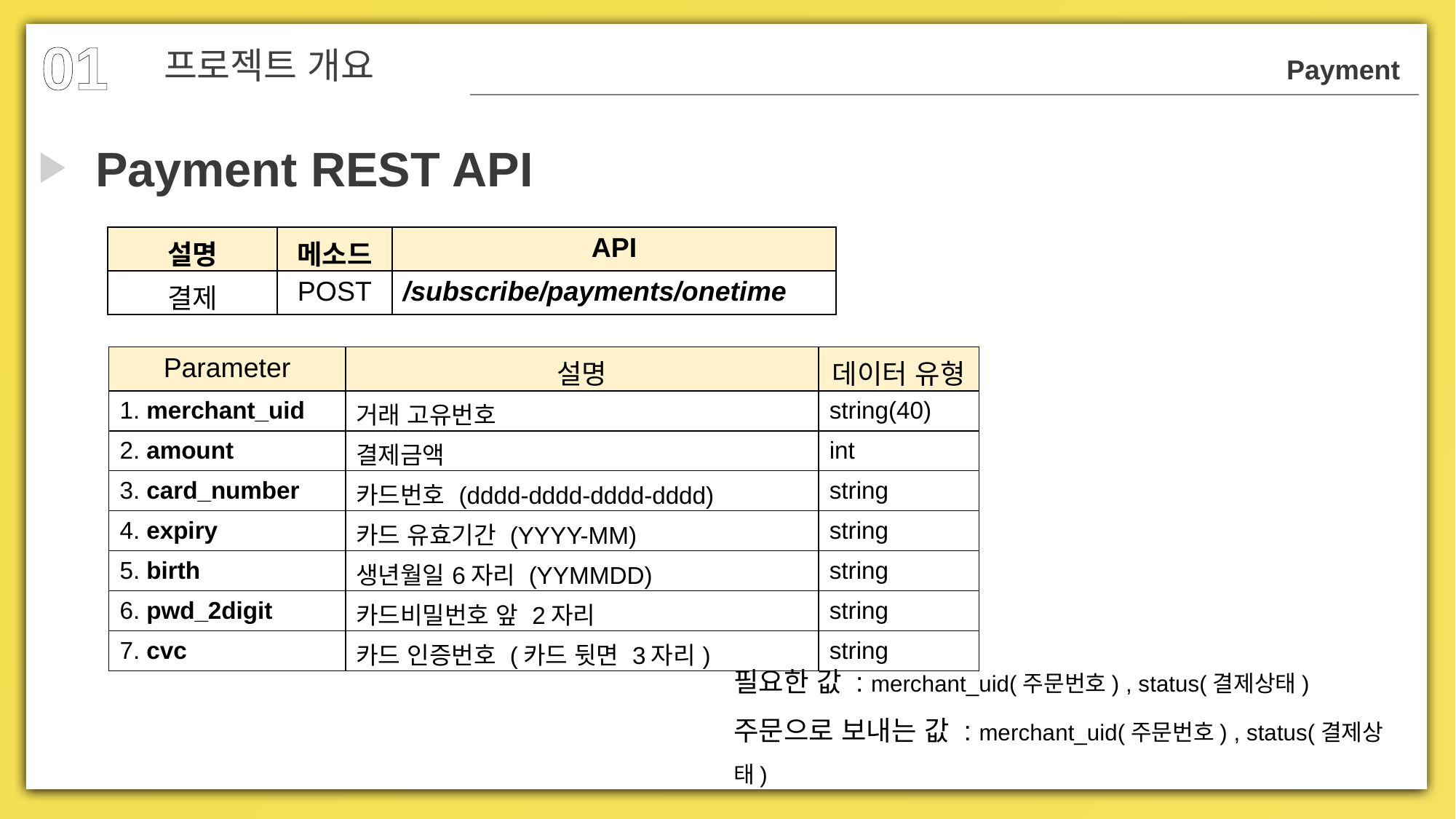

01

프로젝트 개요
Payment
▶
Payment REST API
| 설명 | 메소드 | API |
| --- | --- | --- |
| 결제 | POST | /subscribe/payments/onetime |
| Parameter | 설명 | 데이터 유형 |
| --- | --- | --- |
| 1. merchant\_uid | 거래 고유번호 | string(40) |
| 2. amount | 결제금액 | int |
| 3. card\_number | 카드번호 (dddd-dddd-dddd-dddd) | string |
| 4. expiry | 카드 유효기간 (YYYY-MM) | string |
| 5. birth | 생년월일6자리 (YYMMDD) | string |
| 6. pwd\_2digit | 카드비밀번호 앞 2자리 | string |
| 7. cvc | 카드 인증번호 (카드 뒷면 3자리) | string |
필요한 값 : merchant_uid(주문번호) , status(결제상태)
주문으로 보내는 값 : merchant_uid(주문번호) , status(결제상태)